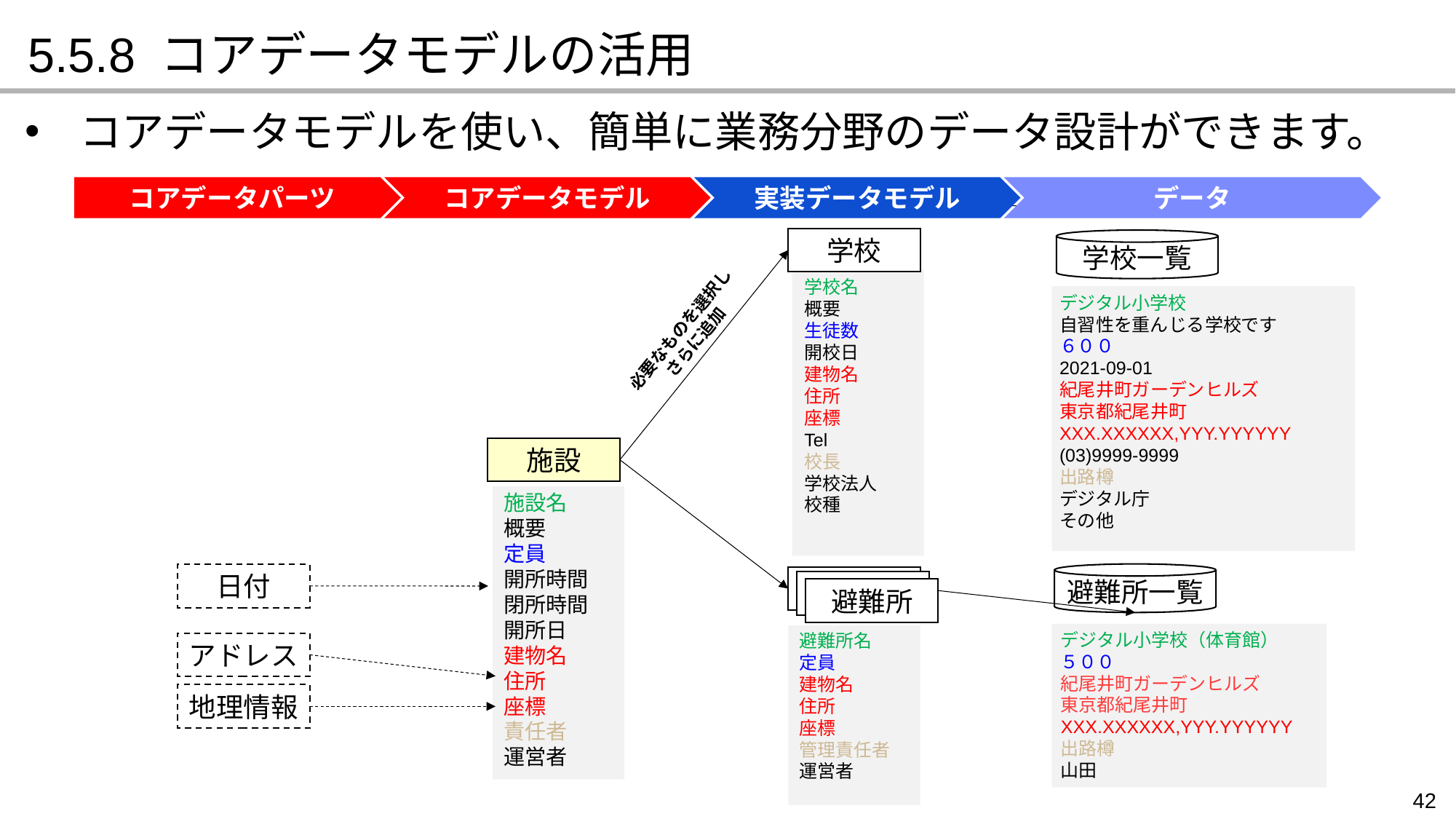

5.5.8 コアデータモデルの活用
コアデータモデルを使い、簡単に業務分野のデータ設計ができます。
コアデータパーツ
コアデータモデル
実装データモデル
データ
学校
学校一覧

学校名
概要
生徒数
開校日
建物名
住所
座標
Tel
校長
学校法人
校種
デジタル小学校
自習性を重んじる学校です
６００
2021-09-01
紀尾井町ガーデンヒルズ
東京都紀尾井町
XXX.XXXXXX,YYY.YYYYYY
(03)9999-9999
出路樽
デジタル庁
その他

必要なものを選択し
さらに追加
施設
施設名
概要
定員
開所時間
閉所時間
開所日
建物名
住所
座標
責任者
運営者

避難所一覧
日付
避難所
避難所
避難所
デジタル小学校（体育館）
５００
紀尾井町ガーデンヒルズ
東京都紀尾井町
XXX.XXXXXX,YYY.YYYYYY
出路樽
山田

避難所名
定員
建物名
住所
座標
管理責任者
運営者

アドレス
地理情報
42